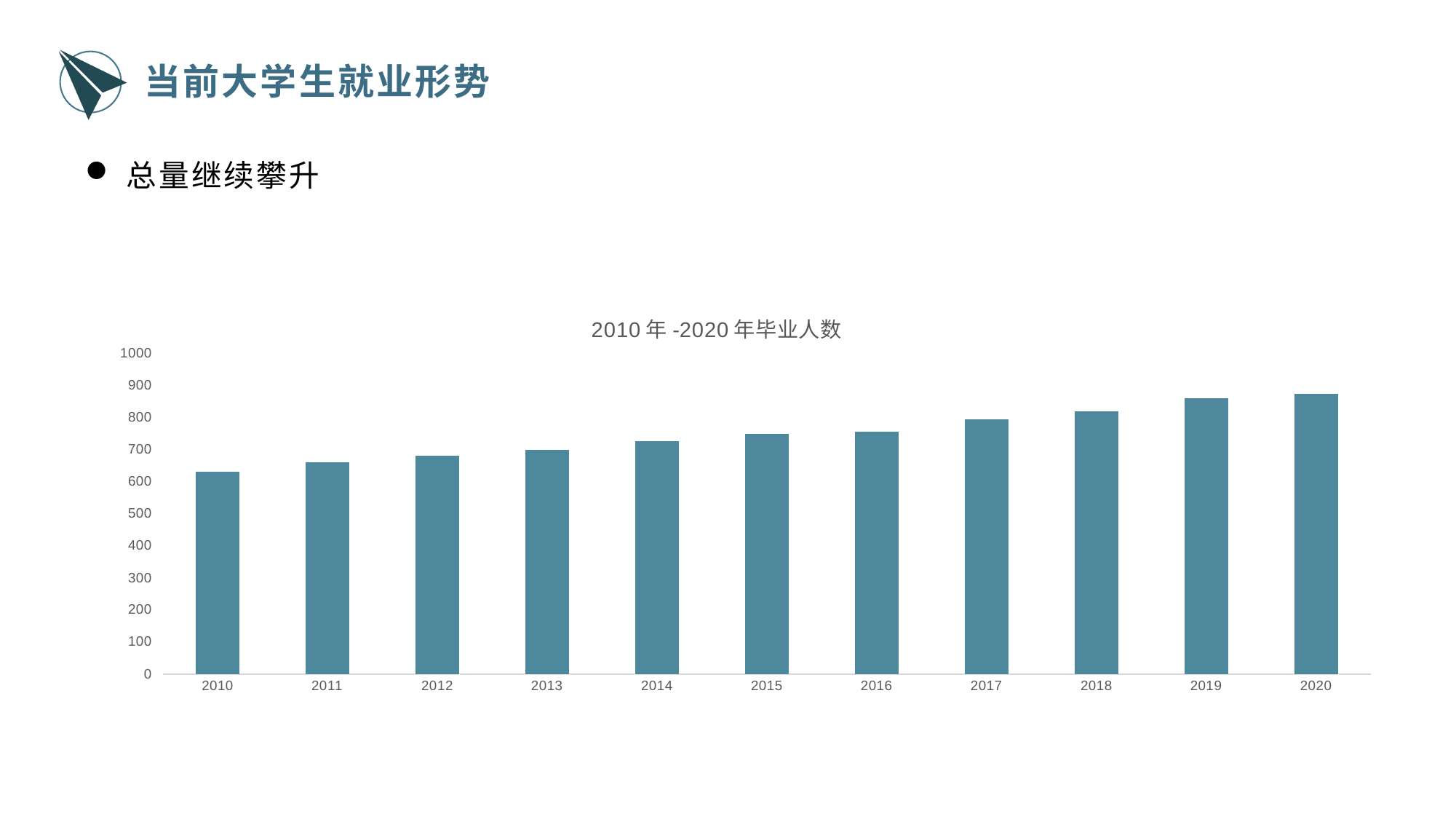

当前大学生就业形势
总量继续攀升

### Chart: 2010年-2020年毕业人数

| Category | 人数（万） |
|---|---|
| 2010 | 631.0 |
| 2011 | 660.0 |
| 2012 | 680.0 |
| 2013 | 699.0 |
| 2014 | 727.0 |
| 2015 | 749.0 |
| 2016 | 756.0 |
| 2017 | 795.0 |
| 2018 | 820.0 |
| 2019 | 860.0 |
| 2020 | 874.0 |